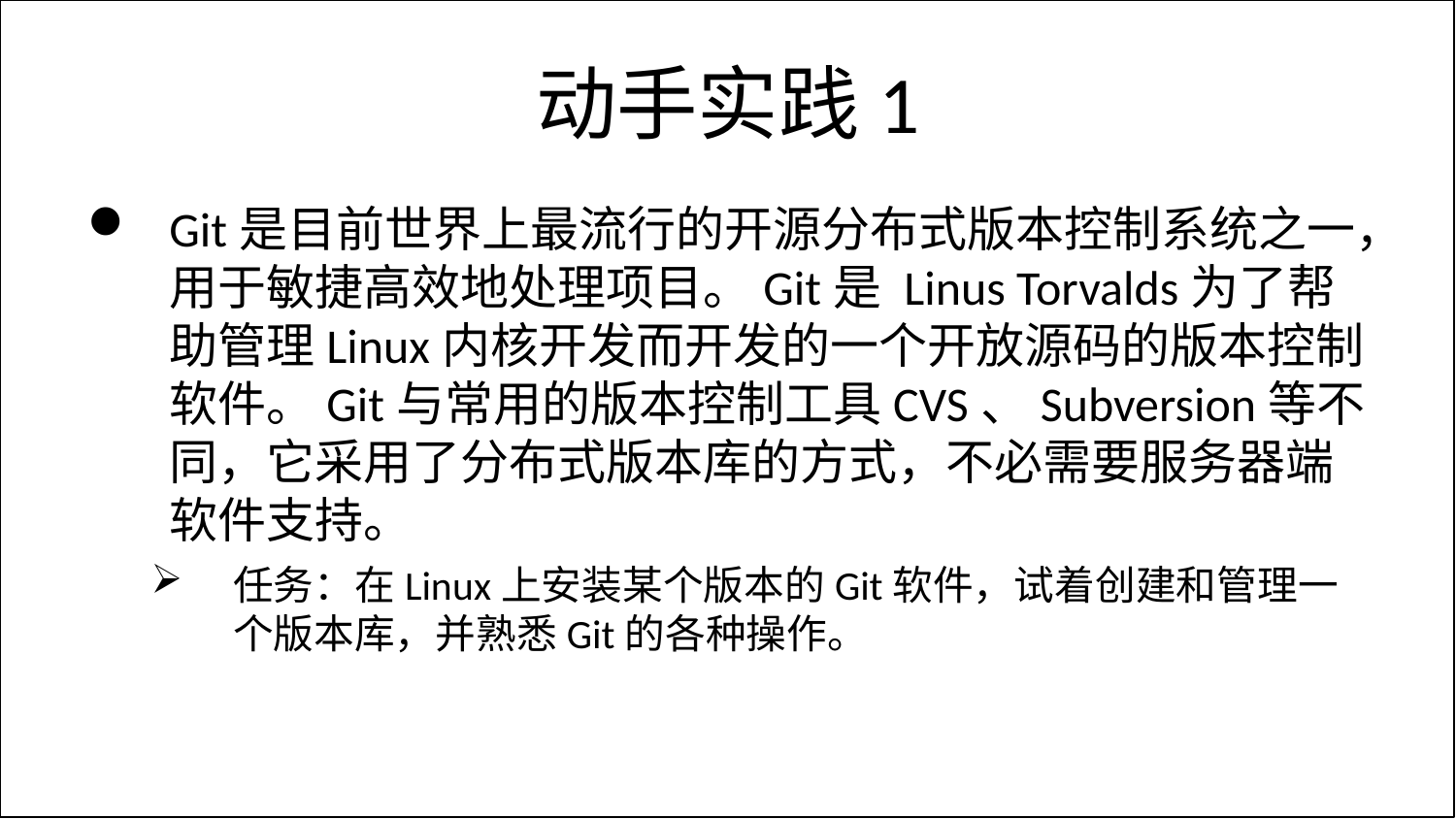

# 动手实践1
Git是目前世界上最流行的开源分布式版本控制系统之一，用于敏捷高效地处理项目。Git是 Linus Torvalds为了帮助管理Linux内核开发而开发的一个开放源码的版本控制软件。Git与常用的版本控制工具CVS、Subversion等不同，它采用了分布式版本库的方式，不必需要服务器端软件支持。
任务：在Linux上安装某个版本的Git软件，试着创建和管理一个版本库，并熟悉Git的各种操作。